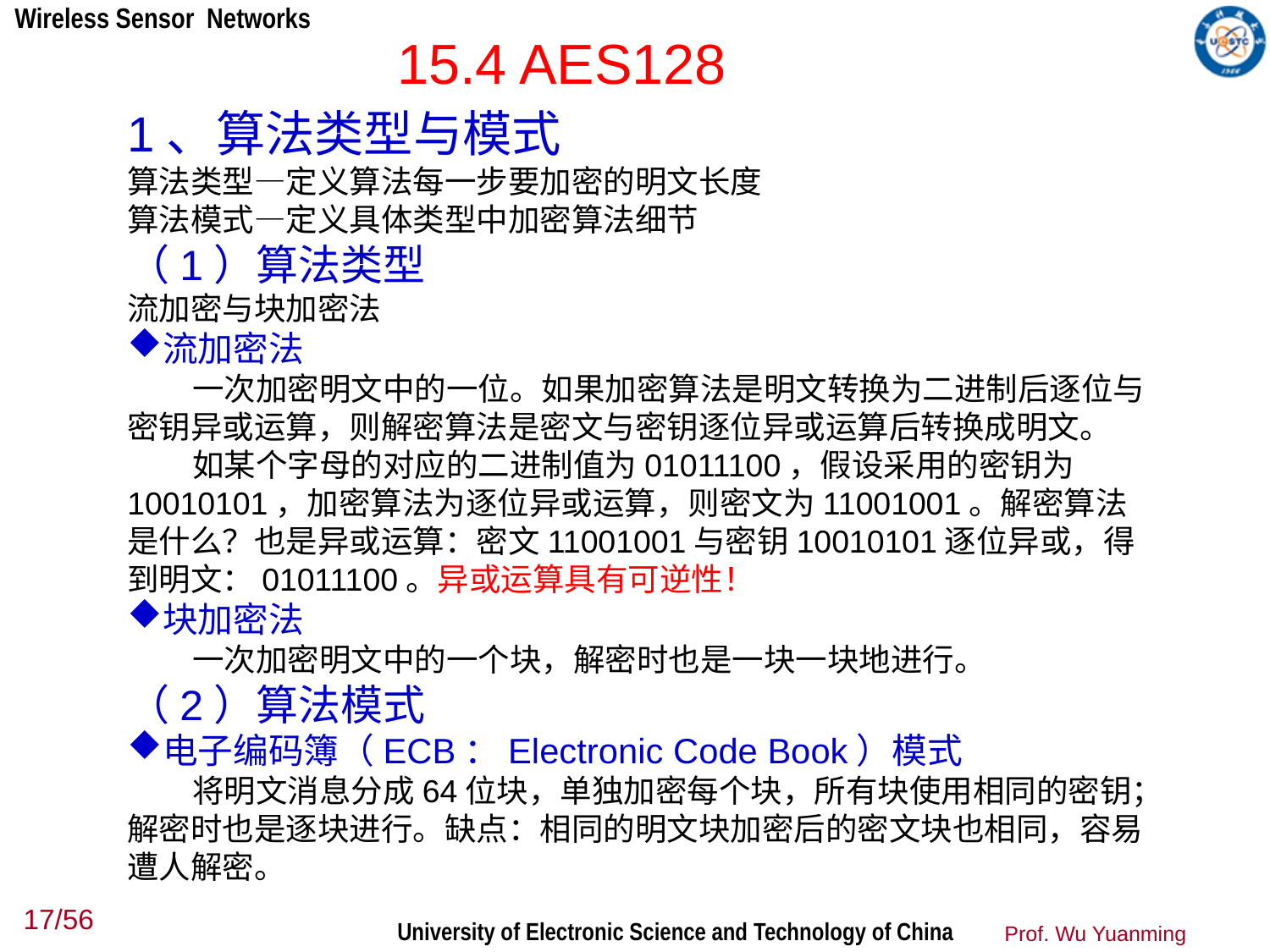

15.4 AES128
1、算法类型与模式
算法类型—定义算法每一步要加密的明文长度
算法模式—定义具体类型中加密算法细节
（1）算法类型
流加密与块加密法
流加密法
        一次加密明文中的一位。如果加密算法是明文转换为二进制后逐位与密钥异或运算，则解密算法是密文与密钥逐位异或运算后转换成明文。
        如某个字母的对应的二进制值为01011100，假设采用的密钥为10010101，加密算法为逐位异或运算，则密文为11001001。解密算法是什么？也是异或运算：密文11001001与密钥10010101逐位异或，得到明文：01011100。异或运算具有可逆性！
块加密法
        一次加密明文中的一个块，解密时也是一块一块地进行。
（2）算法模式
电子编码簿（ECB：Electronic Code Book）模式
        将明文消息分成64位块，单独加密每个块，所有块使用相同的密钥；解密时也是逐块进行。缺点：相同的明文块加密后的密文块也相同，容易遭人解密。
17/56
Prof. Wu Yuanming